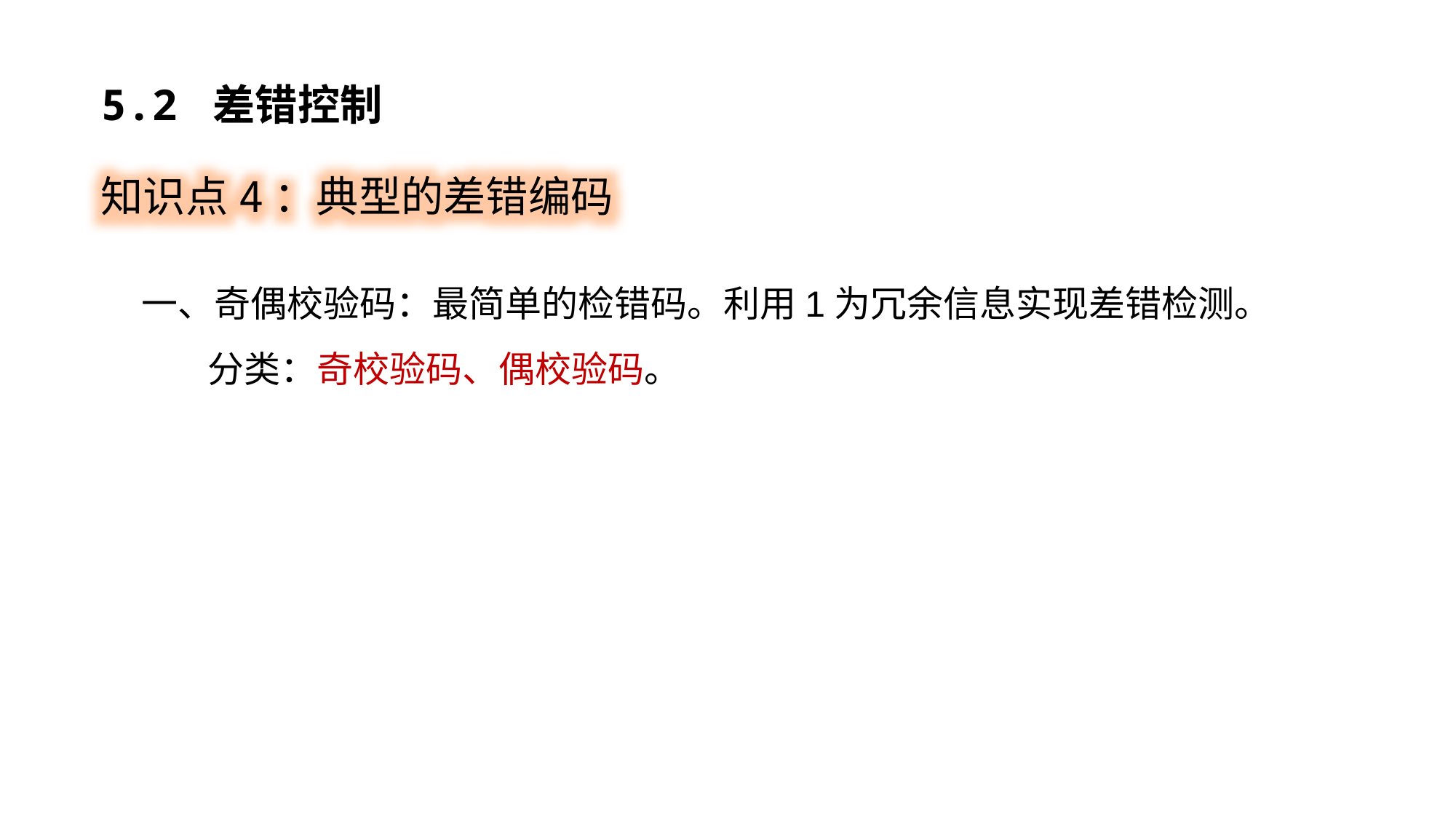

5.2 差错控制
知识点4：典型的差错编码
一、奇偶校验码：最简单的检错码。利用1为冗余信息实现差错检测。
       分类：奇校验码、偶校验码。